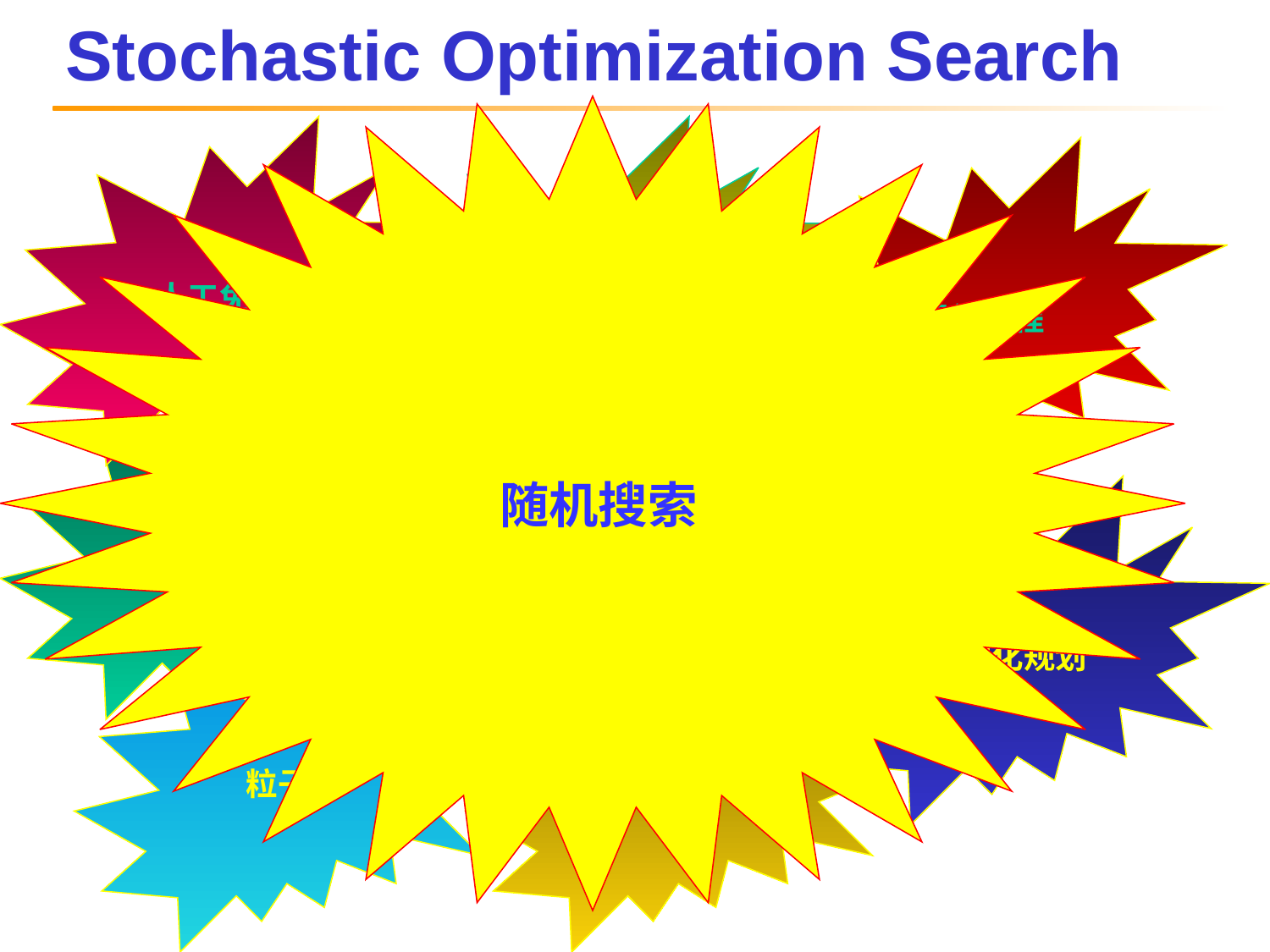

# Stochastic Optimization Search
 随机搜索
 人工免疫
 进化策略
 遗传编程
 遗传算法
 蚁群
 进化规划
 粒子群
 模拟退火